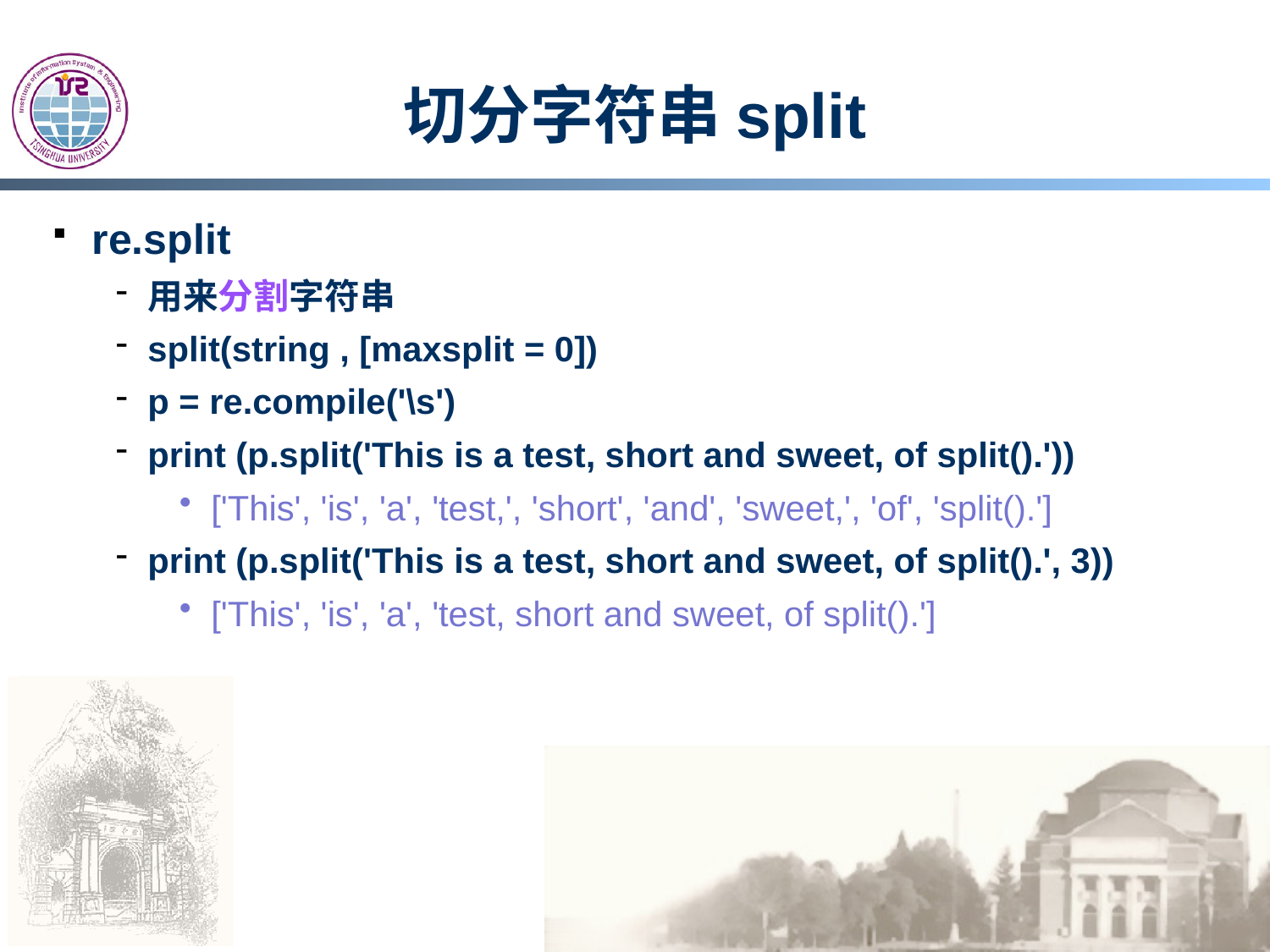

# 切分字符串split
re.split
用来分割字符串
split(string , [maxsplit = 0])
p = re.compile('\s')
print (p.split('This is a test, short and sweet, of split().'))
['This', 'is', 'a', 'test,', 'short', 'and', 'sweet,', 'of', 'split().']
print (p.split('This is a test, short and sweet, of split().', 3))
['This', 'is', 'a', 'test, short and sweet, of split().']